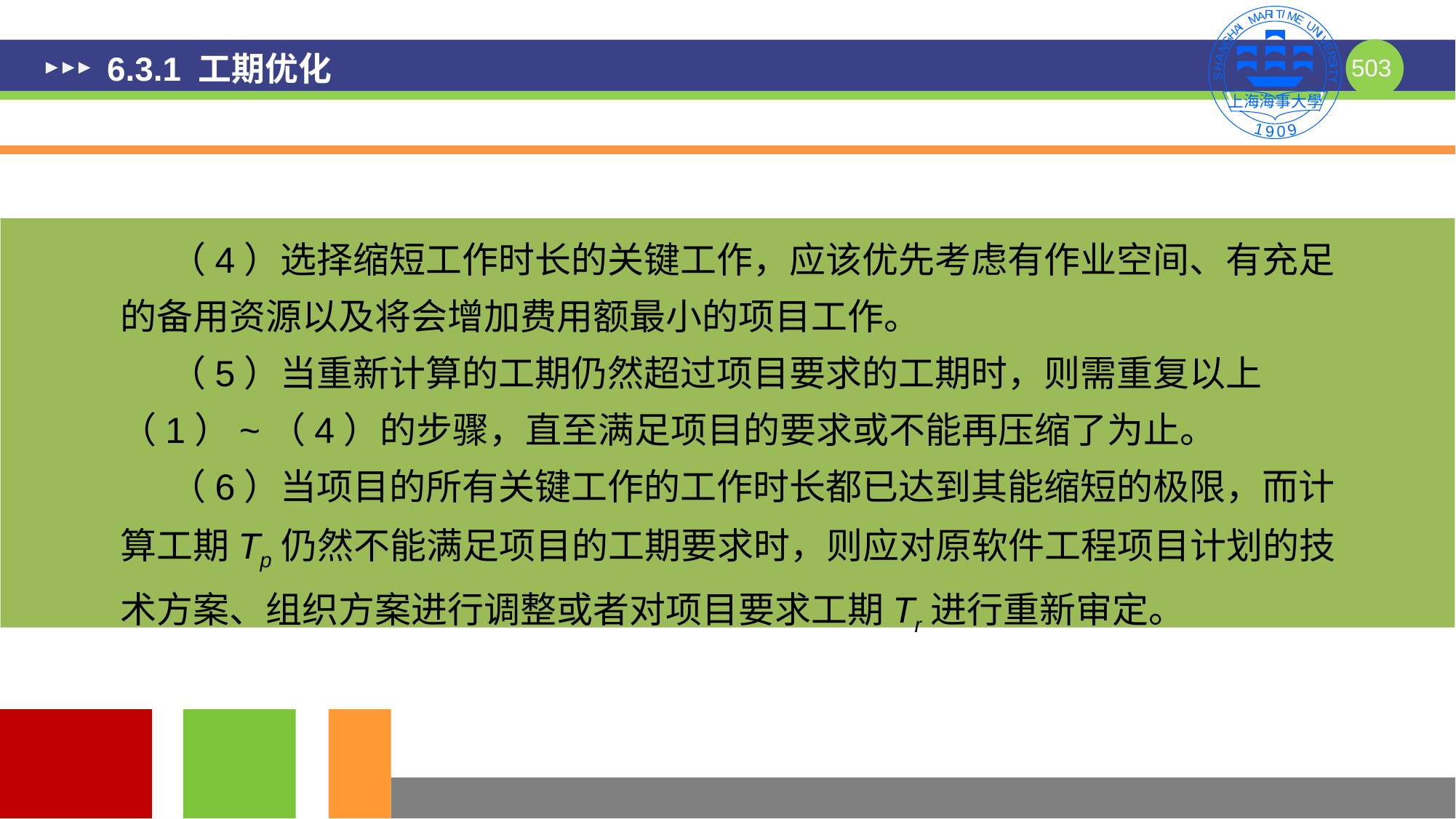

# 6.3.1 工期优化

     （4）选择缩短工作时长的关键工作，应该优先考虑有作业空间、有充足的备用资源以及将会增加费用额最小的项目工作。
     （5）当重新计算的工期仍然超过项目要求的工期时，则需重复以上（1）~（4）的步骤，直至满足项目的要求或不能再压缩了为止。
     （6）当项目的所有关键工作的工作时长都已达到其能缩短的极限，而计算工期Tp仍然不能满足项目的工期要求时，则应对原软件工程项目计划的技术方案、组织方案进行调整或者对项目要求工期Tr进行重新审定。

503